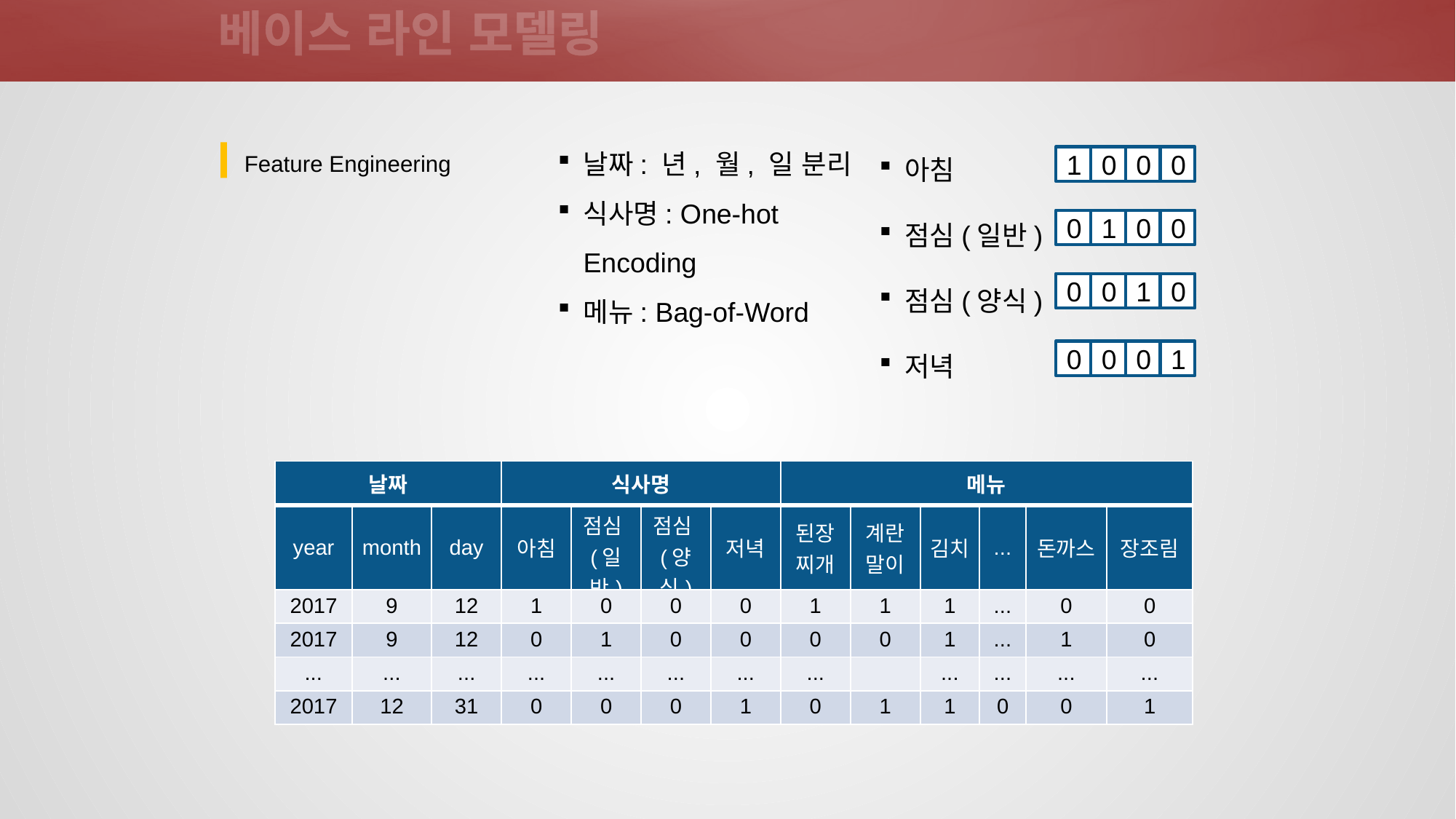

베이스 라인 모델링
아침
점심(일반)
점심(양식)
저녁
날짜: 년, 월, 일 분리
식사명: One-hot Encoding
메뉴: Bag-of-Word

Feature Engineering
1
0
0
0
0
1
0
0
0
0
1
0
0
0
0
1
| 날짜 |  |  | 식사명 |  |  |  | 메뉴 |  |  |  |  |  |
| --- | --- | --- | --- | --- | --- | --- | --- | --- | --- | --- | --- | --- |
| year | month | day | 아침 | 점심(일반) | 점심(양식) | 저녁 | 된장찌개 | 계란말이 | 김치 | ... | 돈까스 | 장조림 |
| 2017 | 9 | 12 | 1 | 0 | 0 | 0 | 1 | 1 | 1 | ... | 0 | 0 |
| 2017 | 9 | 12 | 0 | 1 | 0 | 0 | 0 | 0 | 1 | ... | 1 | 0 |
| ... | ... | ... | ... | ... | ... | ... | ... |  | ... | ... | ... | ... |
| 2017 | 12 | 31 | 0 | 0 | 0 | 1 | 0 | 1 | 1 | 0 | 0 | 1 |